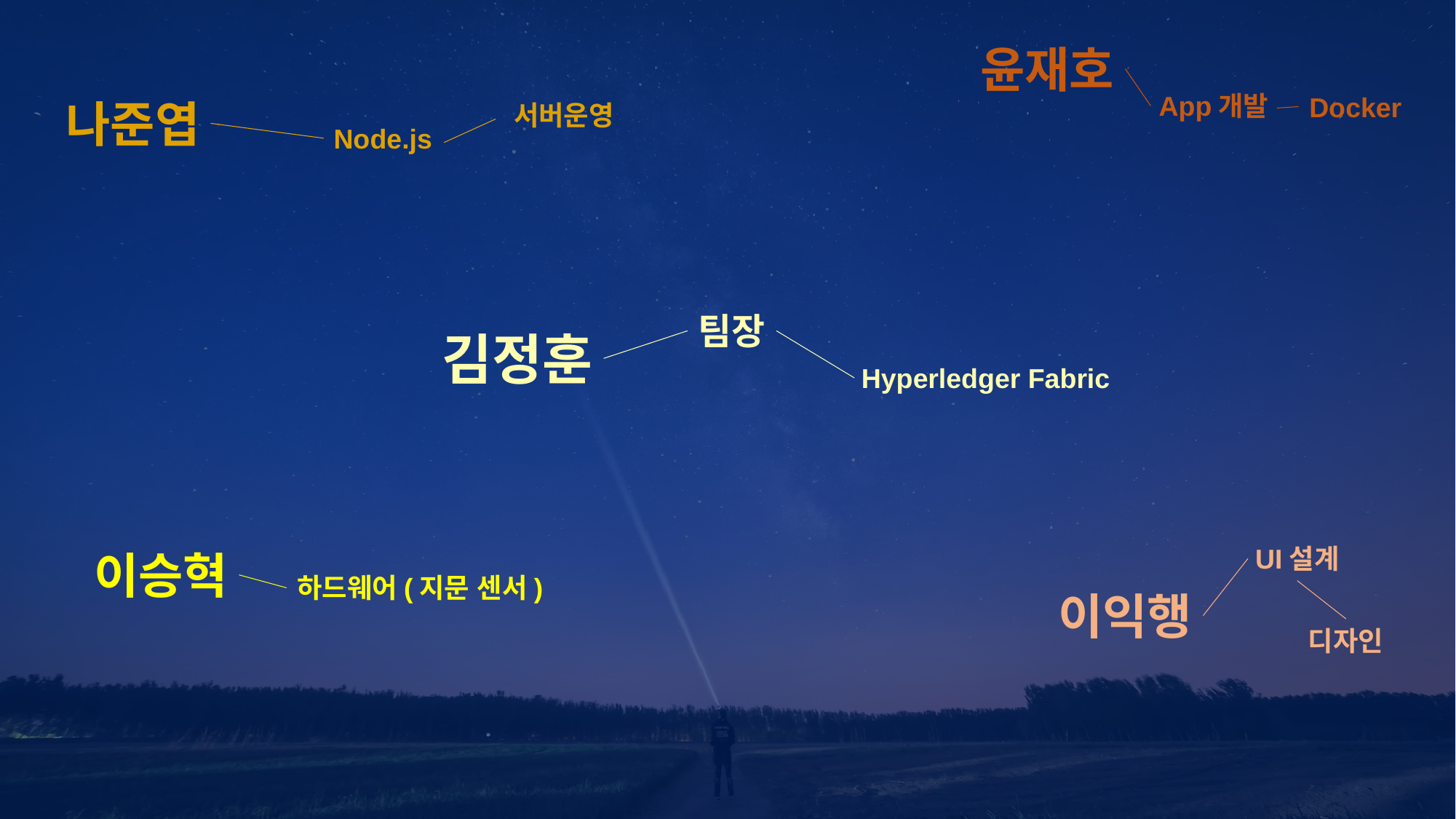

윤재호
App개발
Docker
나준엽
서버운영
Node.js
팀장
김정훈
Hyperledger Fabric
UI설계
이익행
디자인
이승혁
하드웨어(지문 센서)